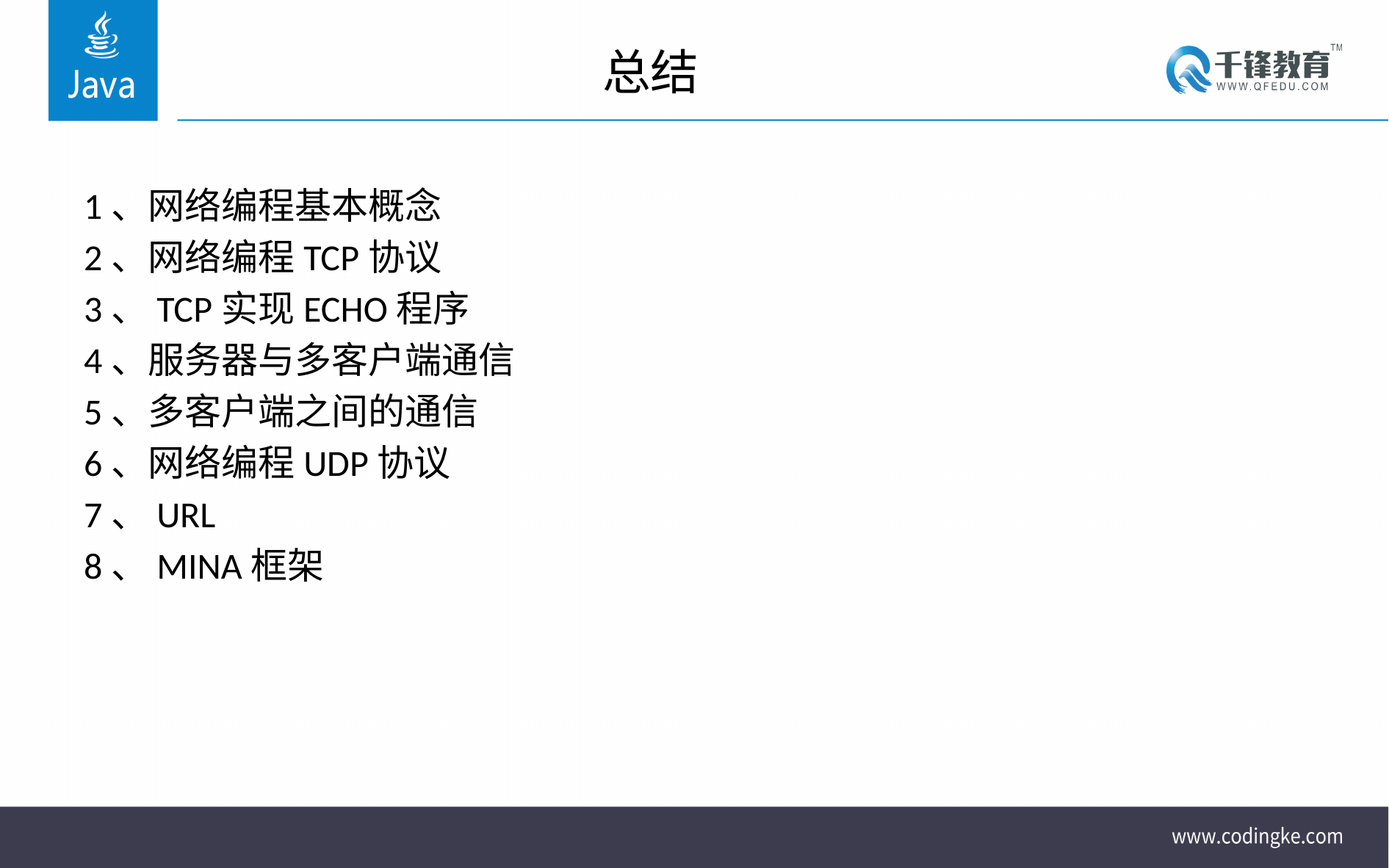

# 总结
1、网络编程基本概念
2、网络编程TCP协议
3、TCP实现ECHO程序
4、服务器与多客户端通信
5、多客户端之间的通信
6、网络编程UDP协议
7、URL
8、MINA框架